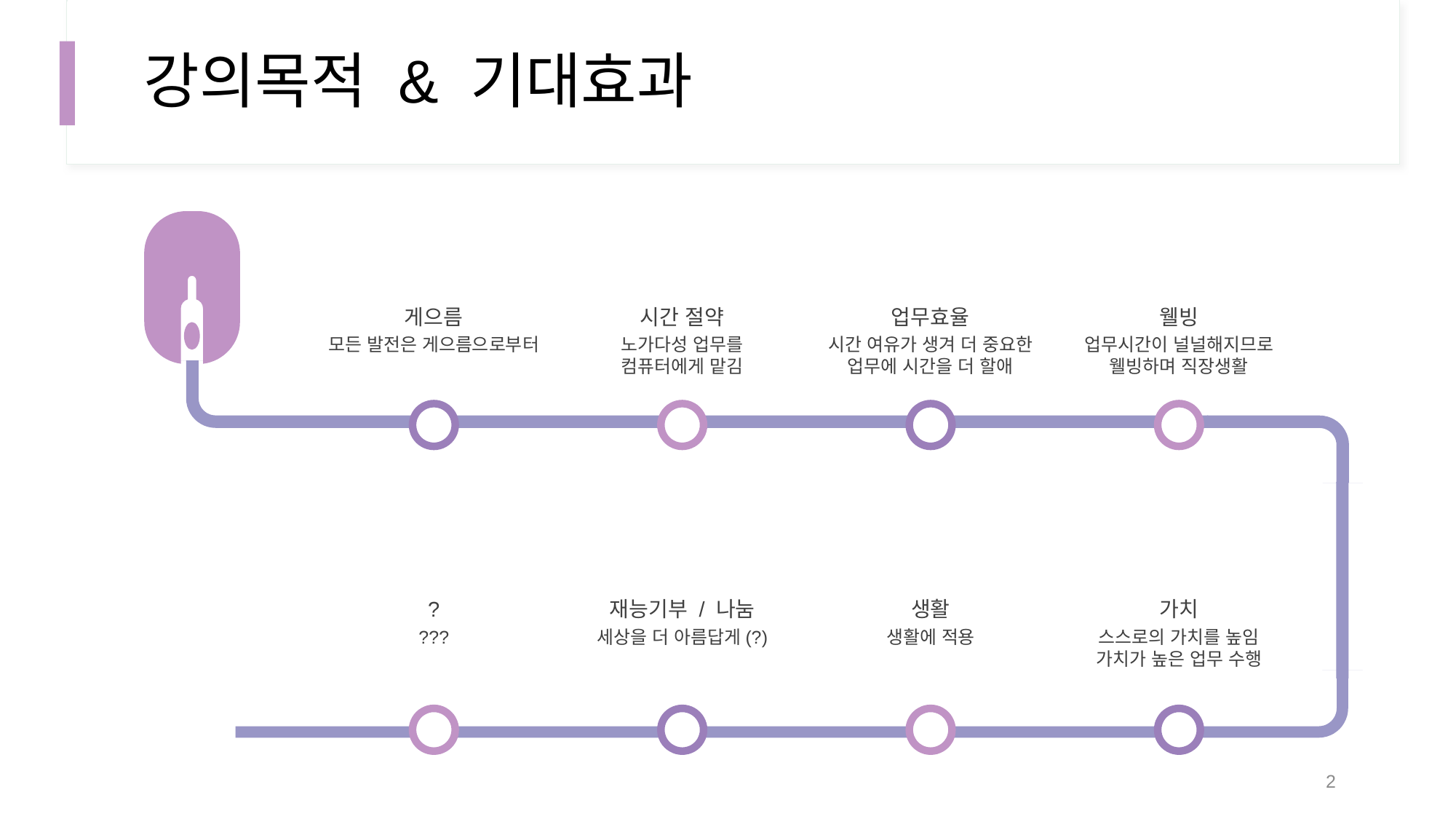

# 강의목적 & 기대효과

게으름
모든 발전은 게으름으로부터
시간 절약
노가다성 업무를
컴퓨터에게 맡김
업무효율
시간 여유가 생겨 더 중요한 업무에 시간을 더 할애
웰빙
업무시간이 널널해지므로
웰빙하며 직장생활

?
???
재능기부 / 나눔
세상을 더 아름답게(?)
생활
생활에 적용
가치
스스로의 가치를 높임
가치가 높은 업무 수행

2